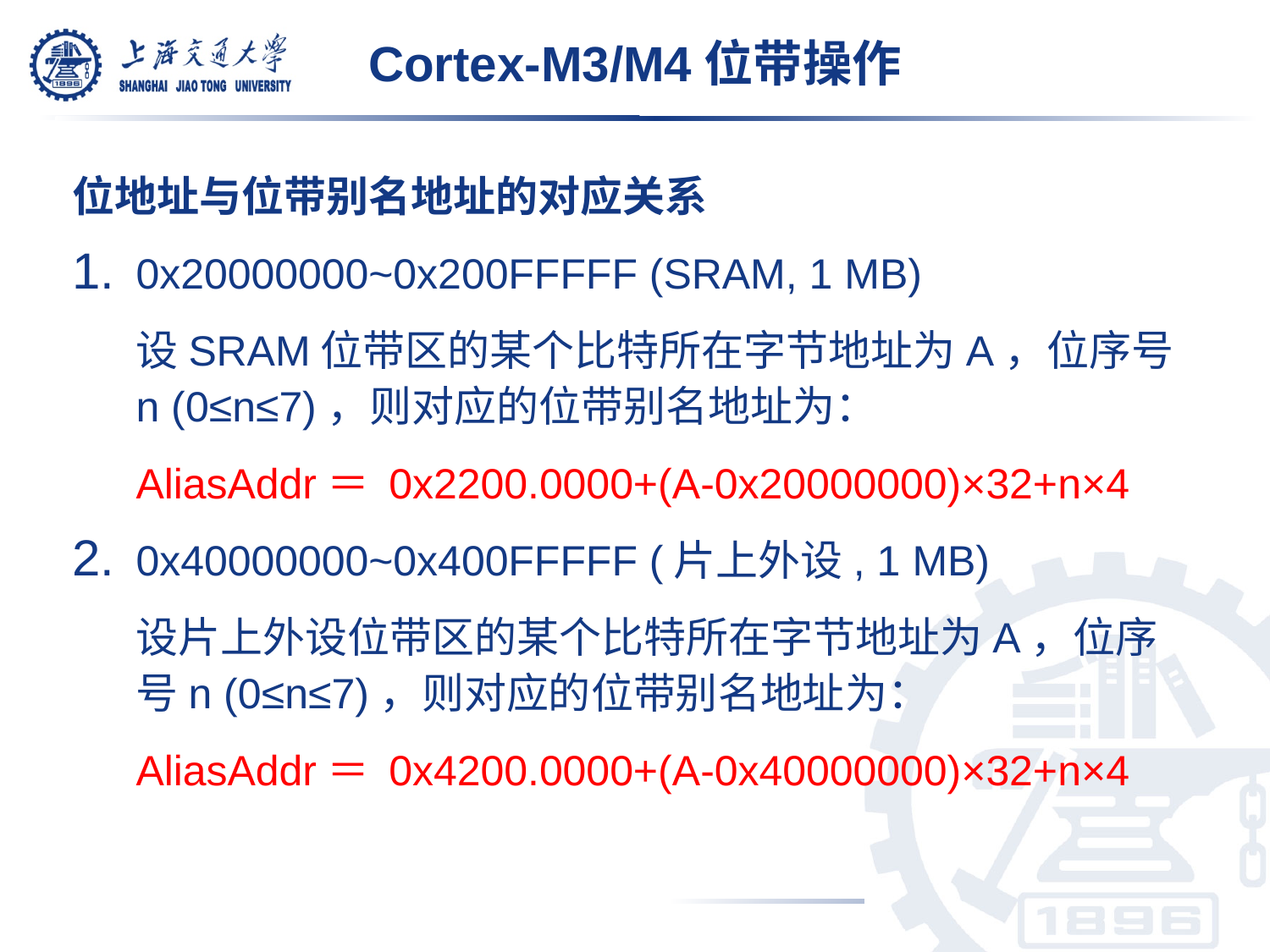

# Cortex-M3/M4位带操作
位地址与位带别名地址的对应关系
0x20000000~0x200FFFFF (SRAM, 1 MB)
	设SRAM位带区的某个比特所在字节地址为A，位序号n (0≤n≤7)，则对应的位带别名地址为：
	AliasAddr＝ 0x2200.0000+(A-0x20000000)×32+n×4
0x40000000~0x400FFFFF (片上外设, 1 MB)
	设片上外设位带区的某个比特所在字节地址为A，位序号n (0≤n≤7)，则对应的位带别名地址为：
	AliasAddr＝ 0x4200.0000+(A-0x40000000)×32+n×4